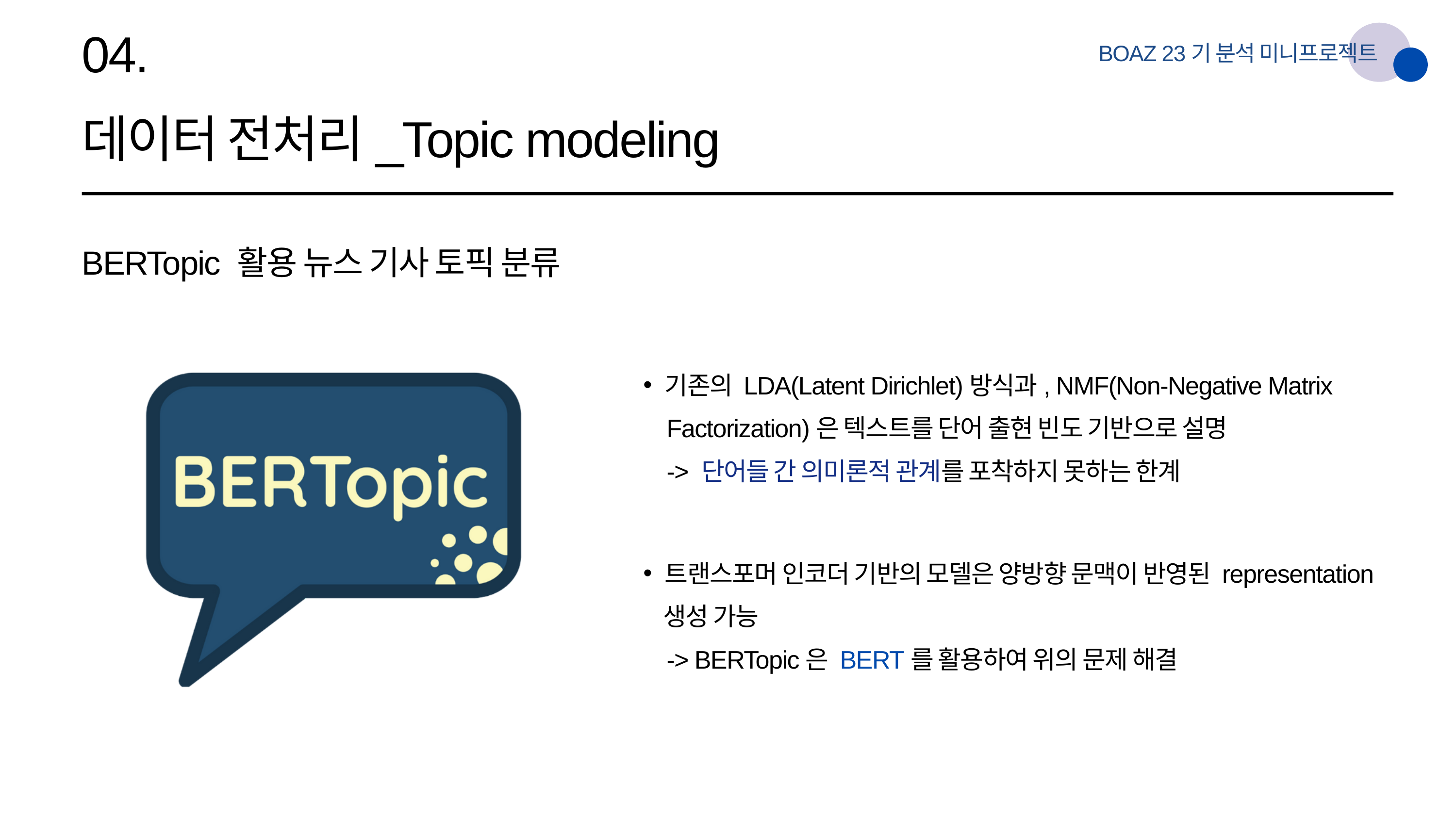

04.

BOAZ 23기 분석 미니프로젝트

데이터 전처리_Topic modeling

BERTopic 활용 뉴스 기사 토픽 분류
기존의 LDA(Latent Dirichlet)방식과, NMF(Non-Negative Matrix
       Factorization)은 텍스트를 단어 출현 빈도 기반으로 설명
       -> 단어들 간 의미론적 관계를 포착하지 못하는 한계

트랜스포머 인코더 기반의 모델은 양방향 문맥이 반영된 representation
       생성 가능
       -> BERTopic은 BERT를 활용하여 위의 문제 해결